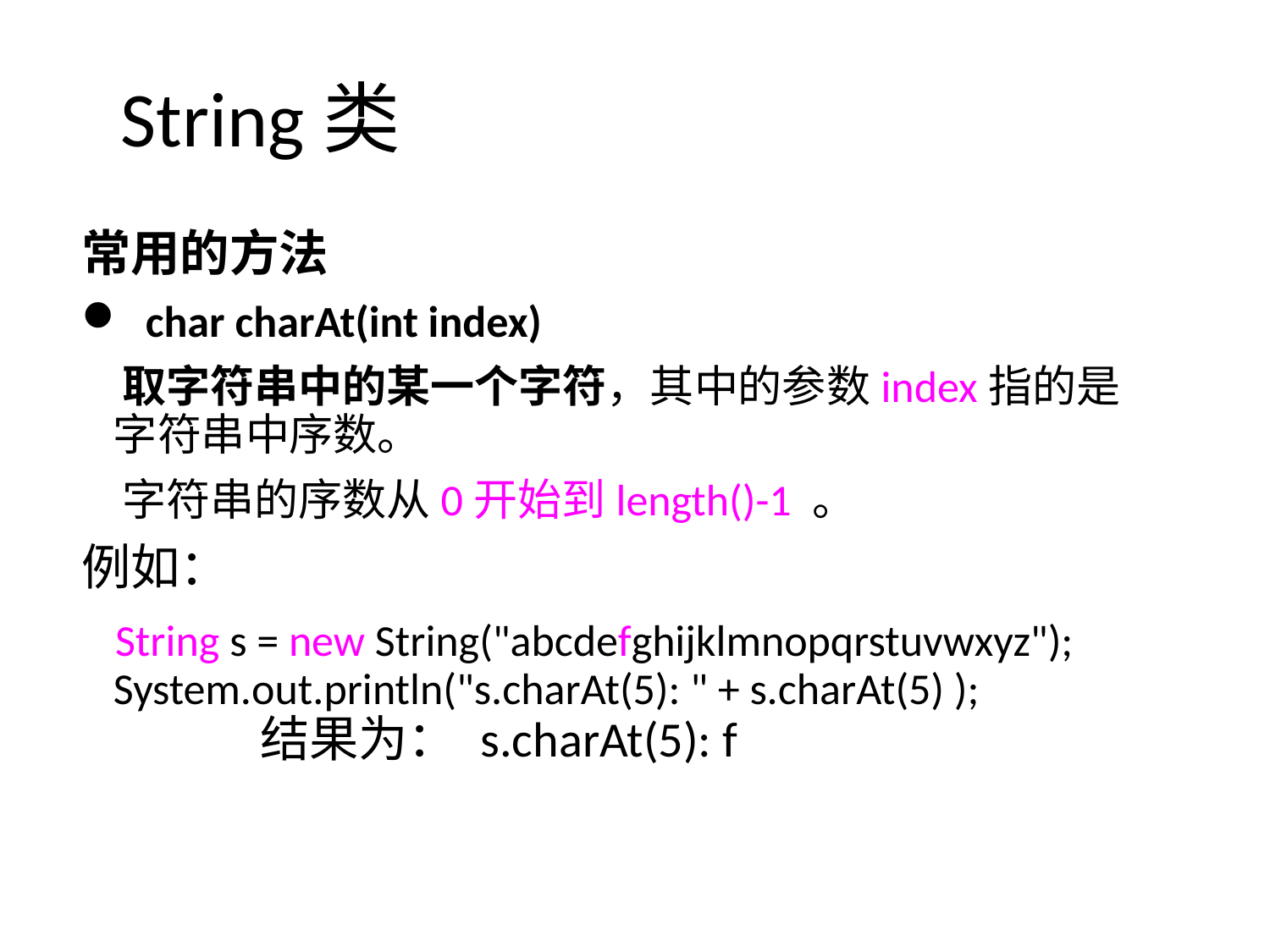

String类
常用的方法
  char charAt(int index)
   取字符串中的某一个字符，其中的参数index指的是字符串中序数。
   字符串的序数从0开始到length()-1 。
例如：
   String s = new String("abcdefghijklmnopqrstuvwxyz");
System.out.println("s.charAt(5): " + s.charAt(5) );
          结果为： s.charAt(5): f